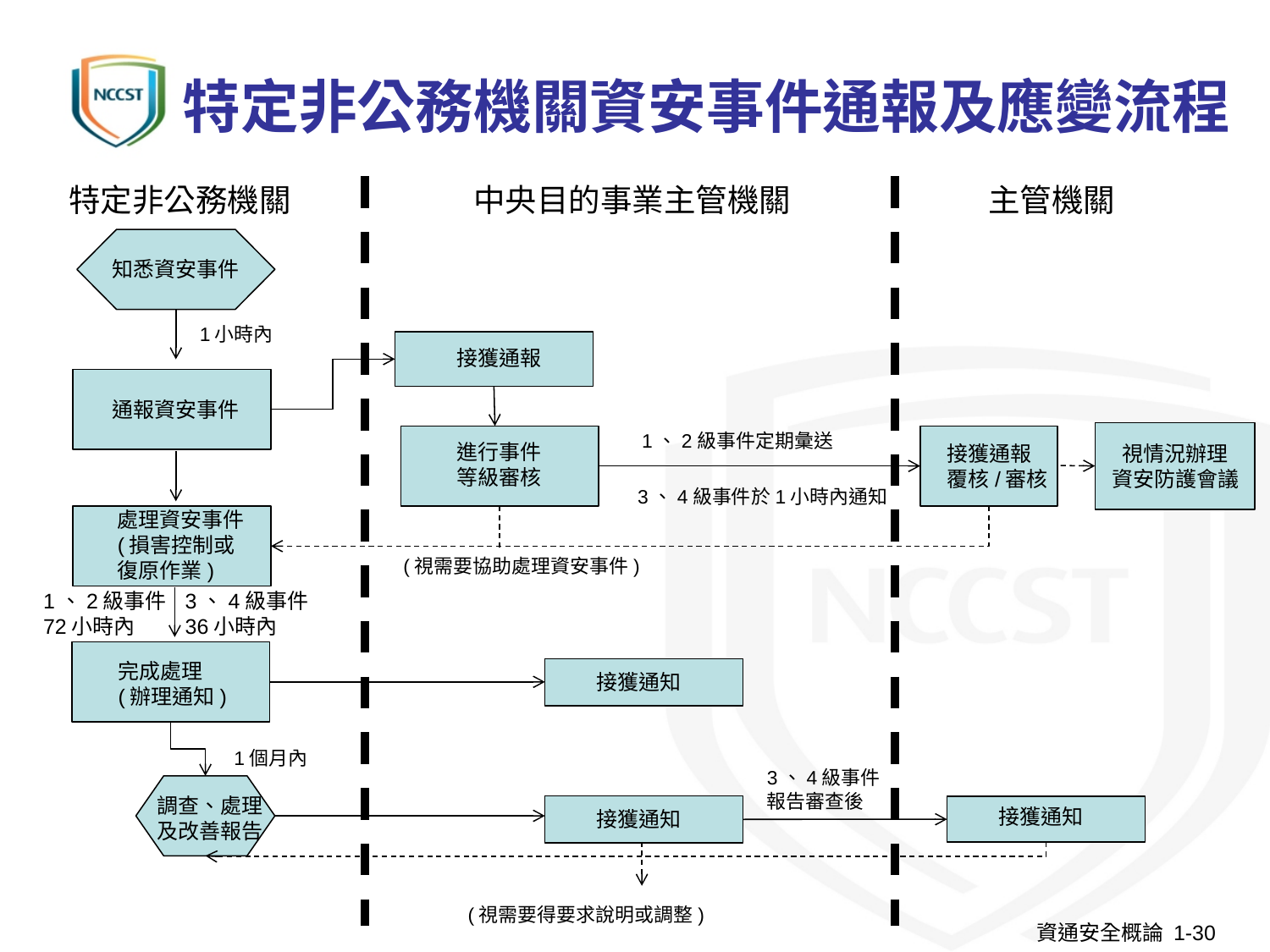

# 特定非公務機關資安事件通報及應變流程
特定非公務機關
中央目的事業主管機關
主管機關

知悉資安事件
1小時內

接獲通報

通報資安事件
1、2級事件定期彙送

進行事件
等級審核
接獲通報
覆核/審核
視情況辦理
資安防護會議
3、4級事件於1小時內通知
處理資安事件
(損害控制或
復原作業)

(視需要協助處理資安事件)
1、2級事件
72小時內
3、4級事件
36小時內

完成處理
(辦理通知)

接獲通知
1個月內
3、4級事件報告審查後

調查、處理及改善報告

接獲通知
接獲通知
(視需要得要求說明或調整)